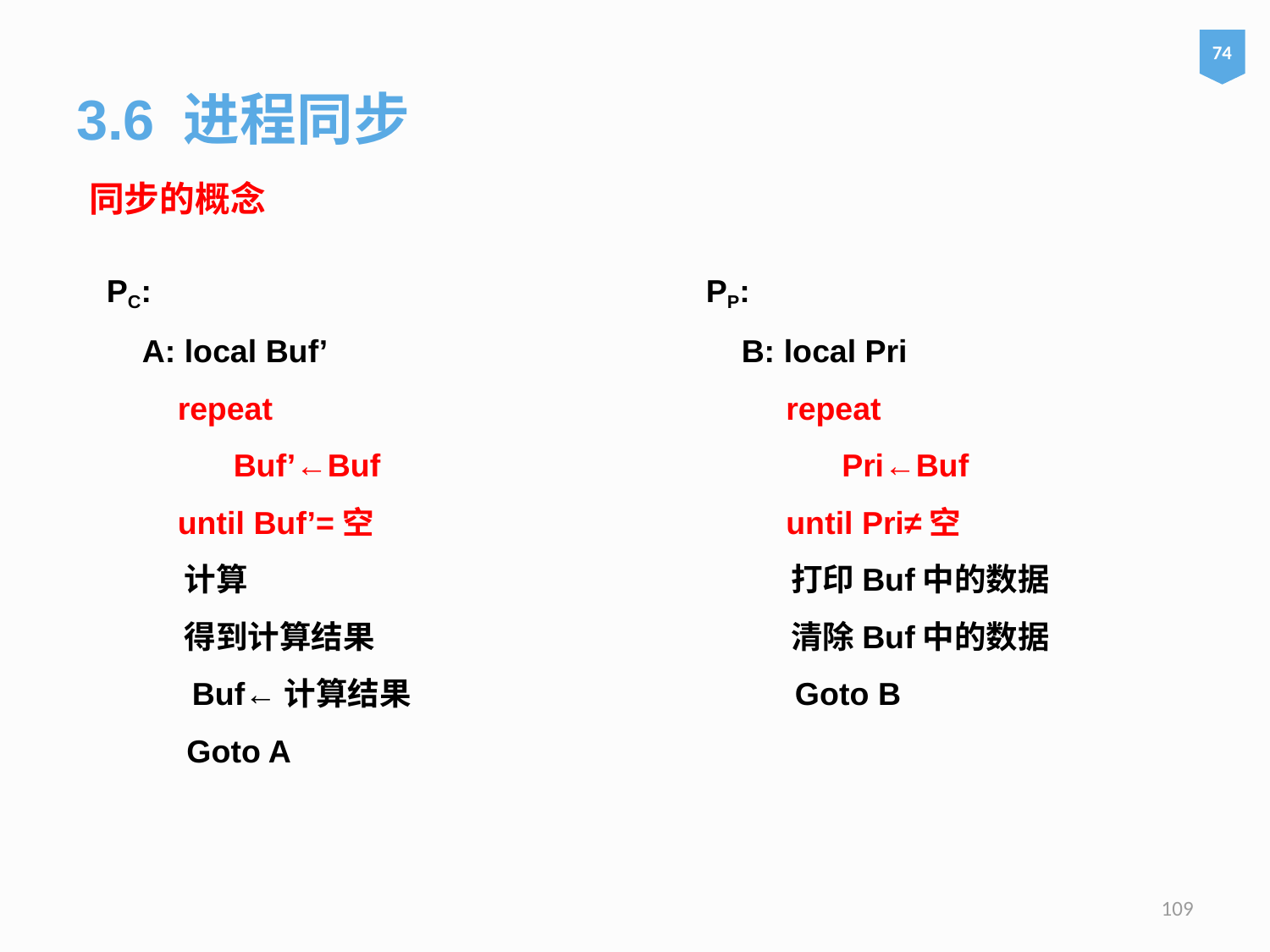

74
3.6 进程同步
同步的概念

PC:
    A: local Buf’
        repeat
        	Buf’←Buf
        until Buf’=空
　　  计算
　　  得到计算结果
　　  Buf←计算结果
         Goto A
PP:
    B: local Pri
         repeat
         	 Pri←Buf
         until Pri≠空
　　   打印Buf中的数据
　　   清除Buf中的数据
          Goto B
109